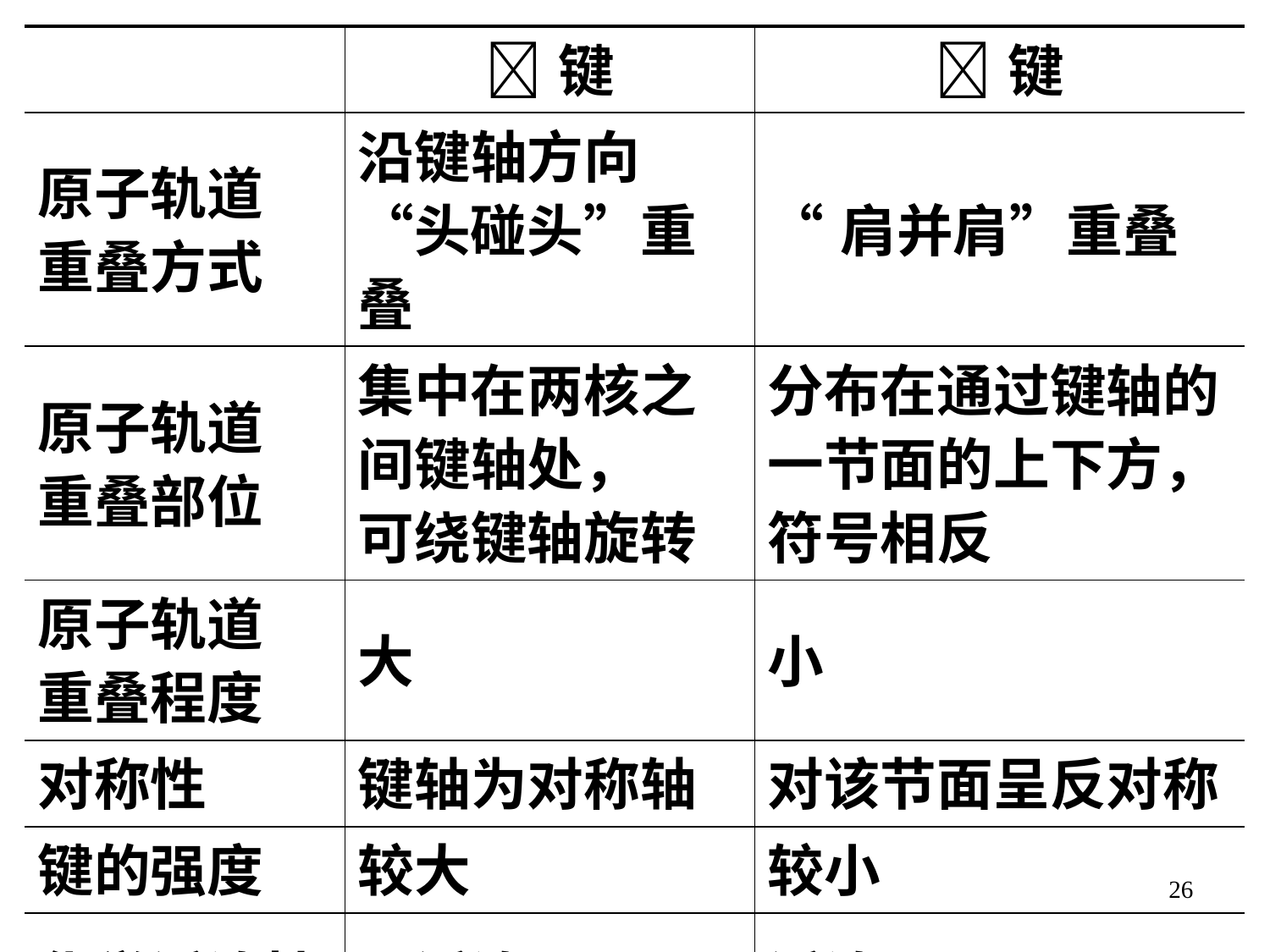

|  | σ键 | π键 |
| --- | --- | --- |
| 原子轨道 重叠方式 | 沿键轴方向“头碰头”重叠 | “肩并肩”重叠 |
| 原子轨道 重叠部位 | 集中在两核之间键轴处， 可绕键轴旋转 | 分布在通过键轴的一节面的上下方，符号相反 |
| 原子轨道 重叠程度 | 大 | 小 |
| 对称性 | 键轴为对称轴 | 对该节面呈反对称 |
| 键的强度 | 较大 | 较小 |
| 化学活泼性 | 不活泼 | 活泼 |
26